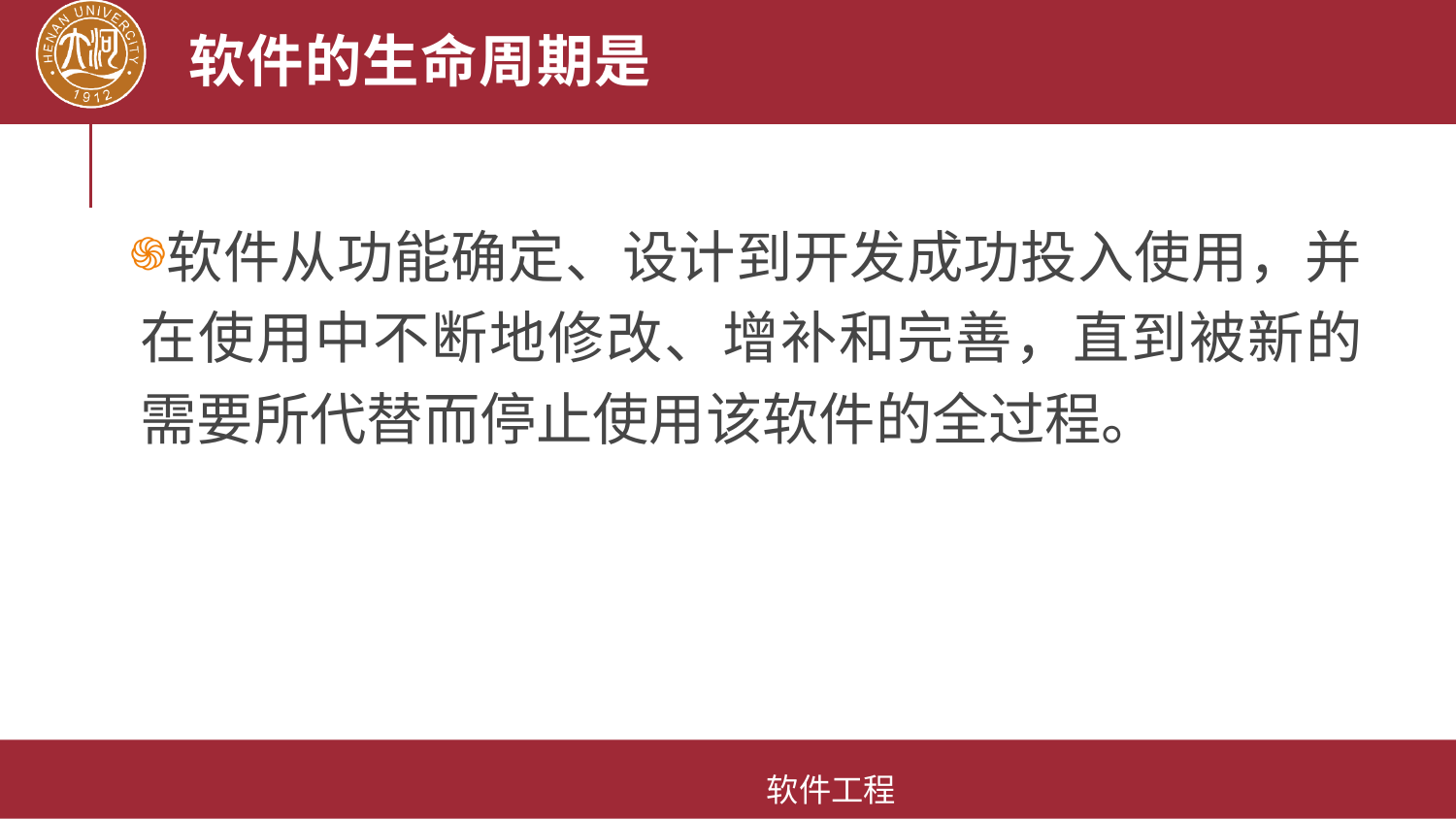

# 软件的生命周期是
软件从功能确定、设计到开发成功投入使用，并在使用中不断地修改、增补和完善，直到被新的需要所代替而停止使用该软件的全过程。

软件工程
64